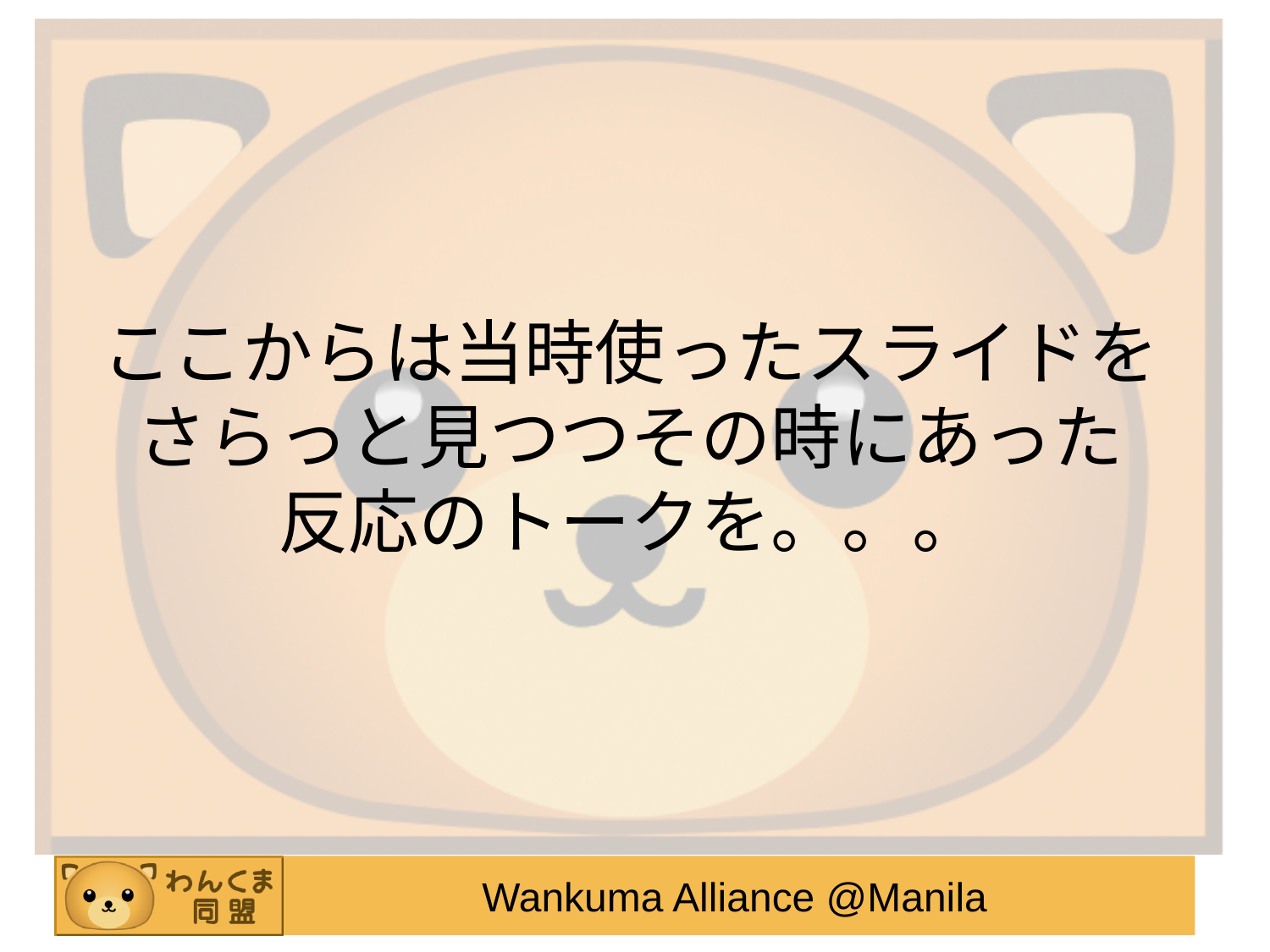

# ここからは当時使ったスライドを さらっと見つつその時にあった 反応のトークを。。。